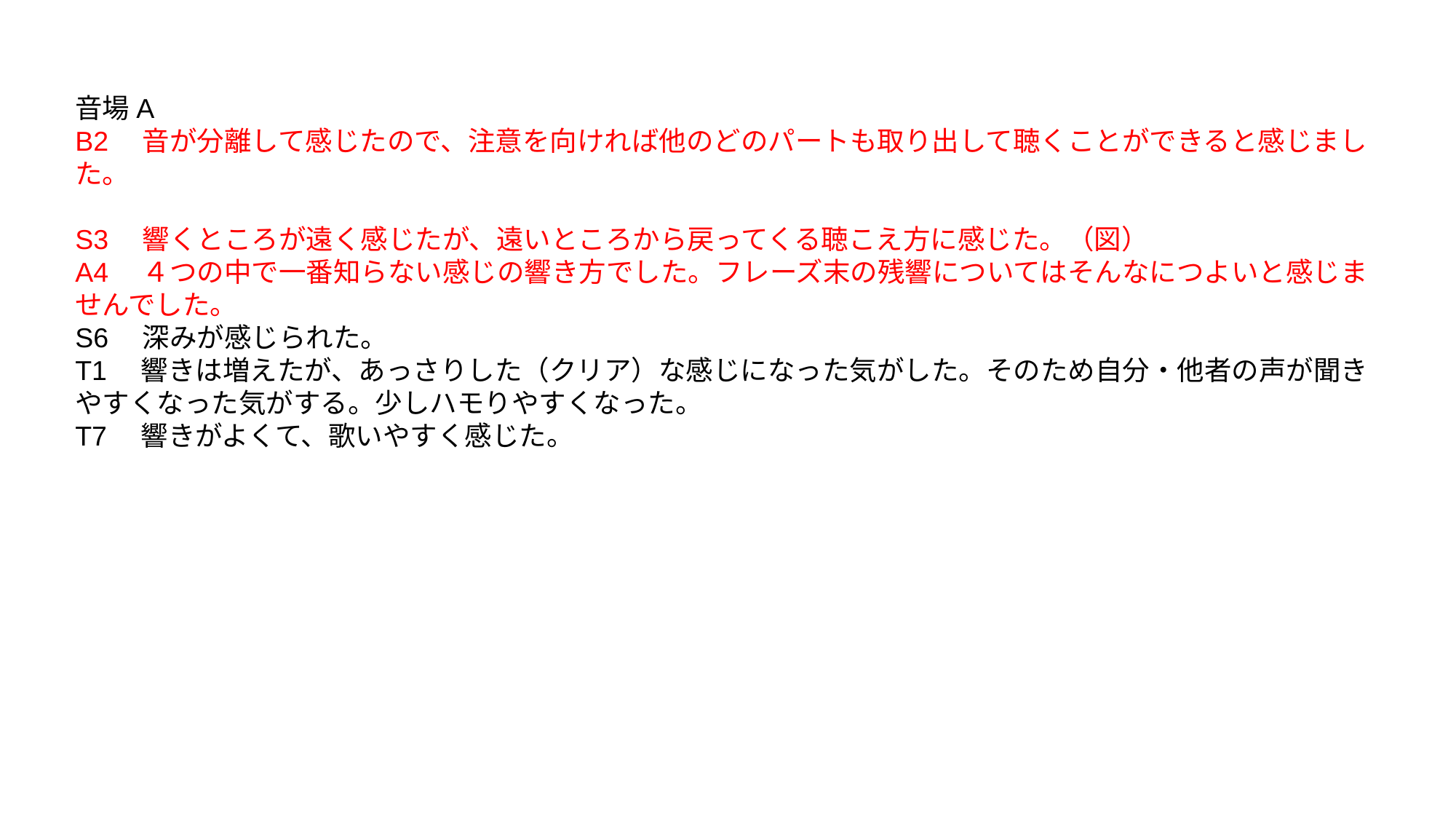

音場A
B2　音が分離して感じたので、注意を向ければ他のどのパートも取り出して聴くことができると感じました。

S3　響くところが遠く感じたが、遠いところから戻ってくる聴こえ方に感じた。（図）
A4　４つの中で一番知らない感じの響き方でした。フレーズ末の残響についてはそんなにつよいと感じませんでした。
S6　深みが感じられた。
T1　響きは増えたが、あっさりした（クリア）な感じになった気がした。そのため自分・他者の声が聞きやすくなった気がする。少しハモりやすくなった。
T7　響きがよくて、歌いやすく感じた。